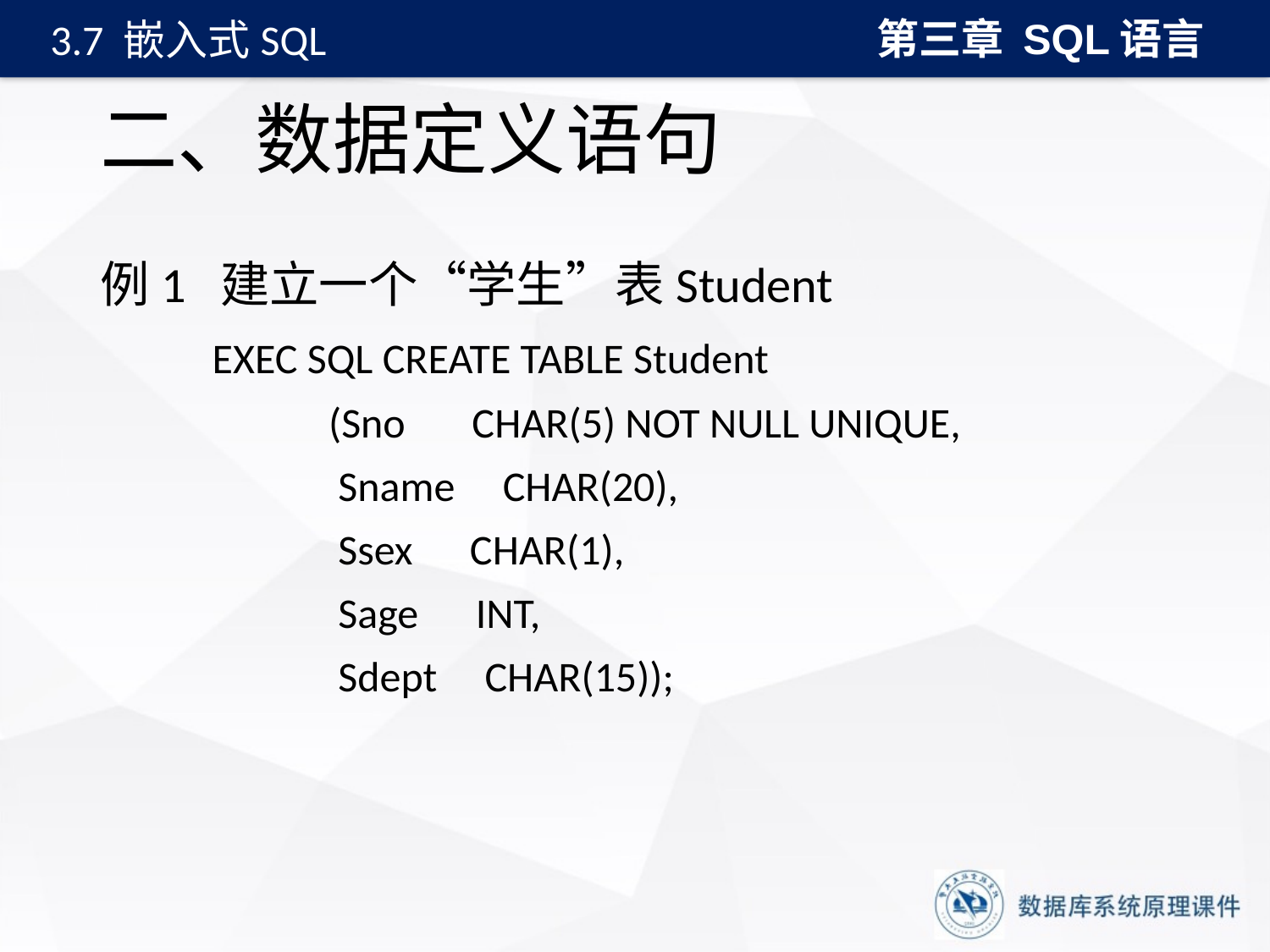

第三章 SQL语言
3.7 嵌入式SQL
# 二、数据定义语句
例1  建立一个“学生”表Student
          EXEC SQL CREATE TABLE Student
                        (Sno       CHAR(5) NOT NULL UNIQUE,
                         Sname     CHAR(20),
                         Ssex      CHAR(1),
                         Sage      INT,
                         Sdept     CHAR(15));